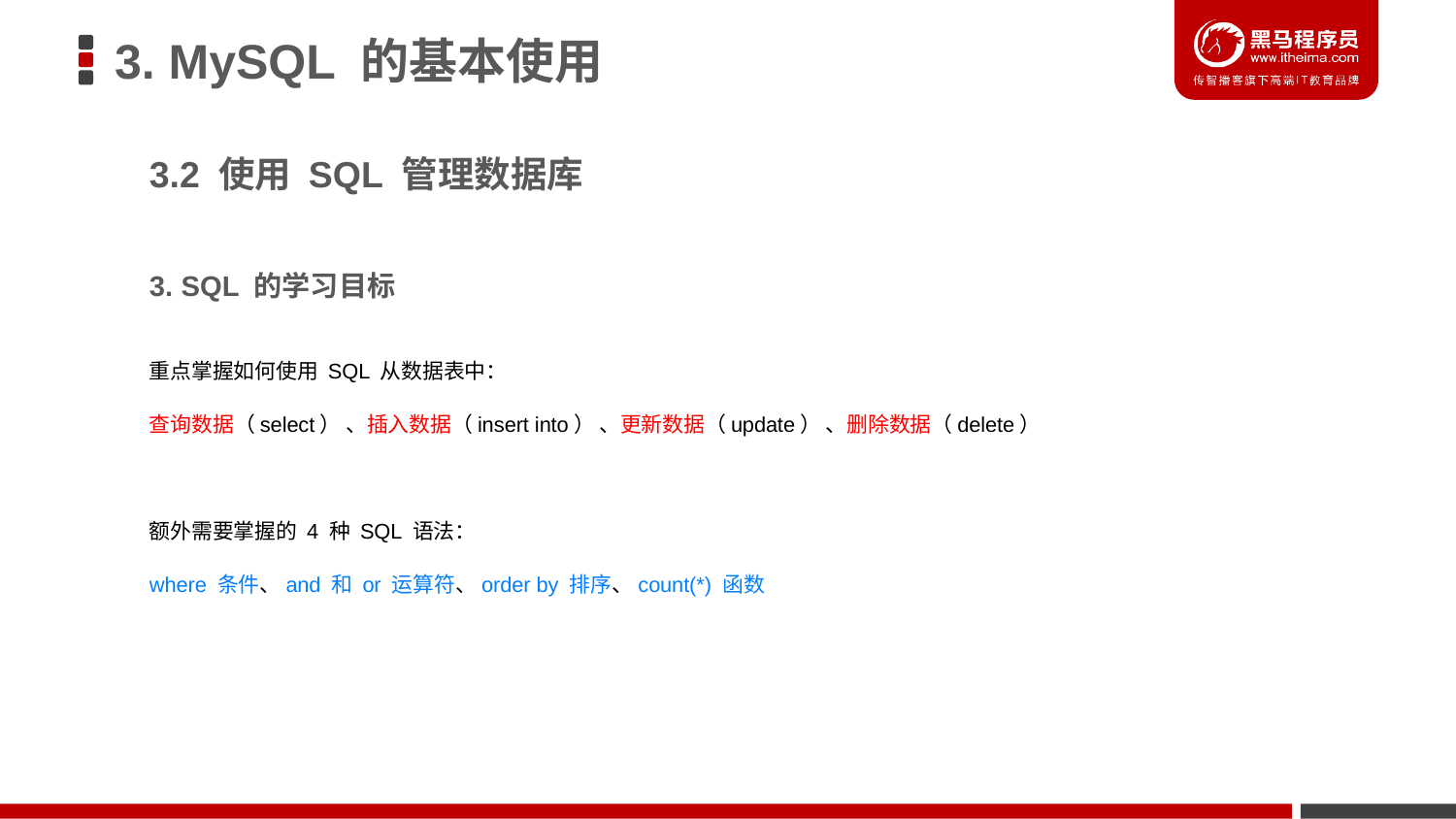

# 3. MySQL 的基本使用
3.2 使用 SQL 管理数据库
3. SQL 的学习目标
重点掌握如何使用 SQL 从数据表中：
查询数据（select） 、插入数据（insert into） 、更新数据（update） 、删除数据（delete）

额外需要掌握的 4 种 SQL 语法：
where 条件、and 和 or 运算符、order by 排序、count(*) 函数